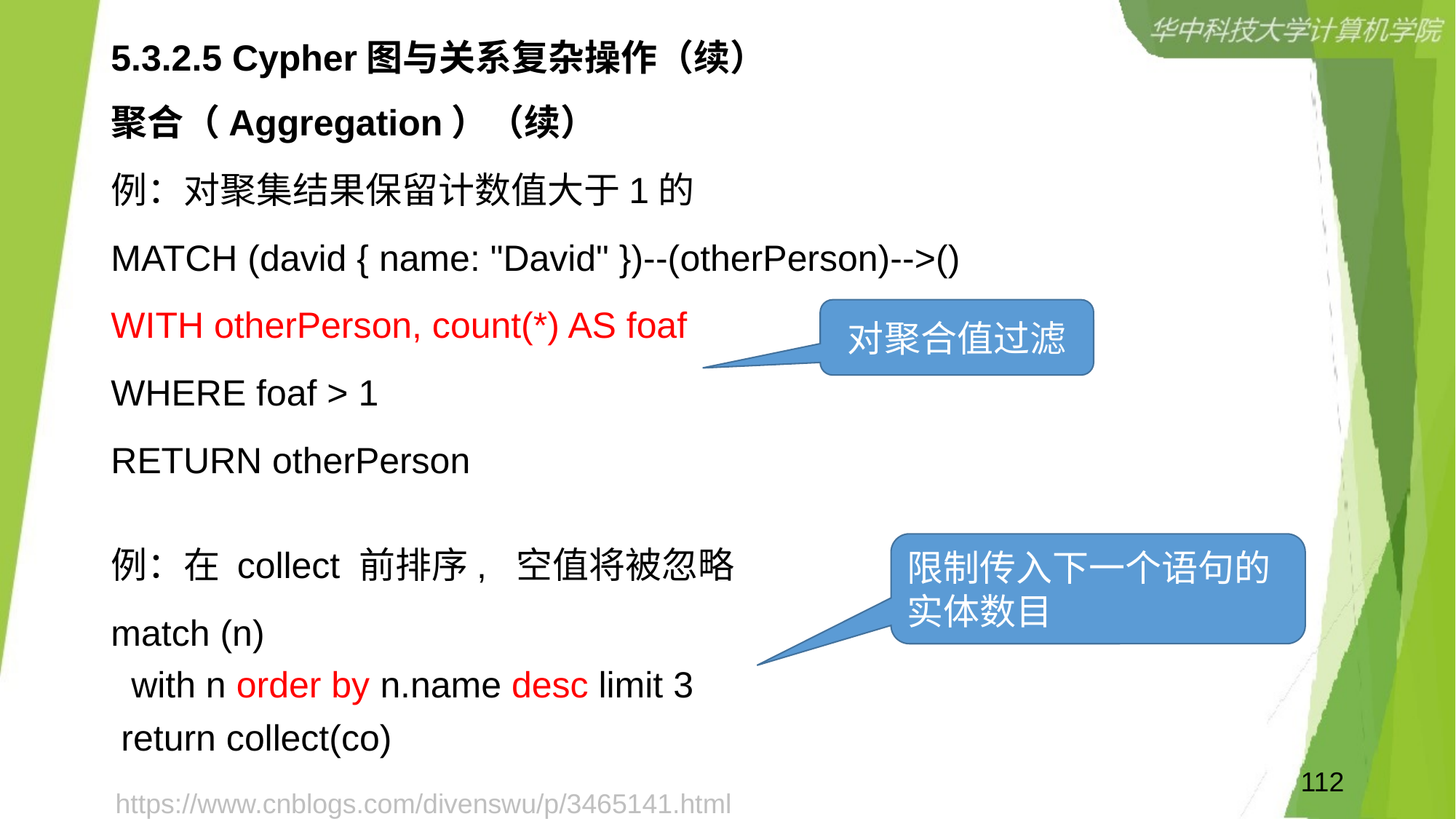

# 5.3.2.5 Cypher图与关系复杂操作（续）
聚合（Aggregation）（续）
例：对聚集结果保留计数值大于1的
MATCH (david { name: "David" })--(otherPerson)-->()
WITH otherPerson, count(*) AS foaf
WHERE foaf > 1
RETURN otherPerson

例：在 collect 前排序,  空值将被忽略
match (n)
  with n order by n.name desc limit 3
 return collect(co)
对聚合值过滤
限制传入下一个语句的实体数目
112
https://www.cnblogs.com/divenswu/p/3465141.html